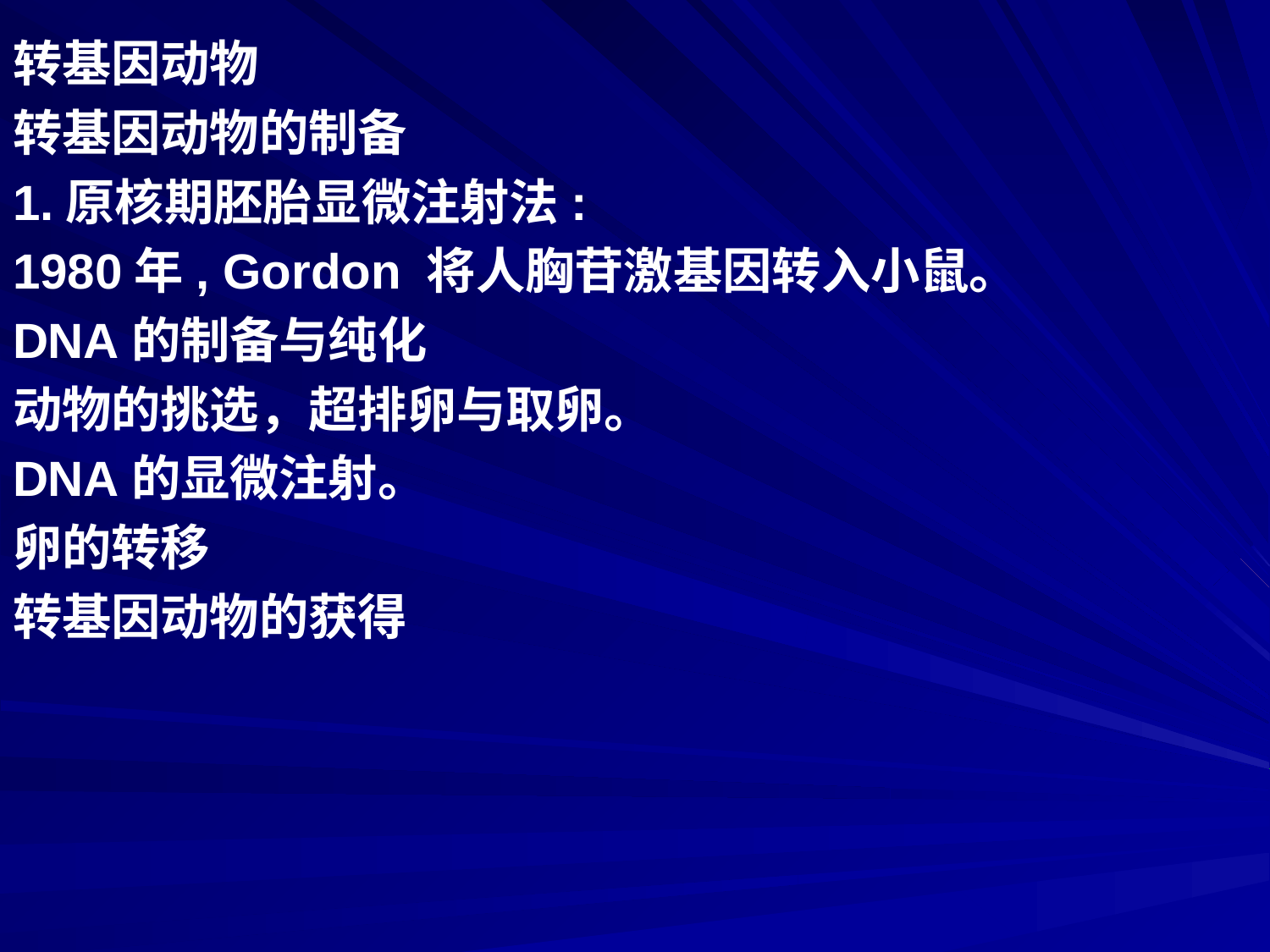

转基因动物
转基因动物的制备
1.原核期胚胎显微注射法:
1980年, Gordon 将人胸苷激基因转入小鼠。
DNA的制备与纯化
动物的挑选，超排卵与取卵。
DNA的显微注射。
卵的转移
转基因动物的获得